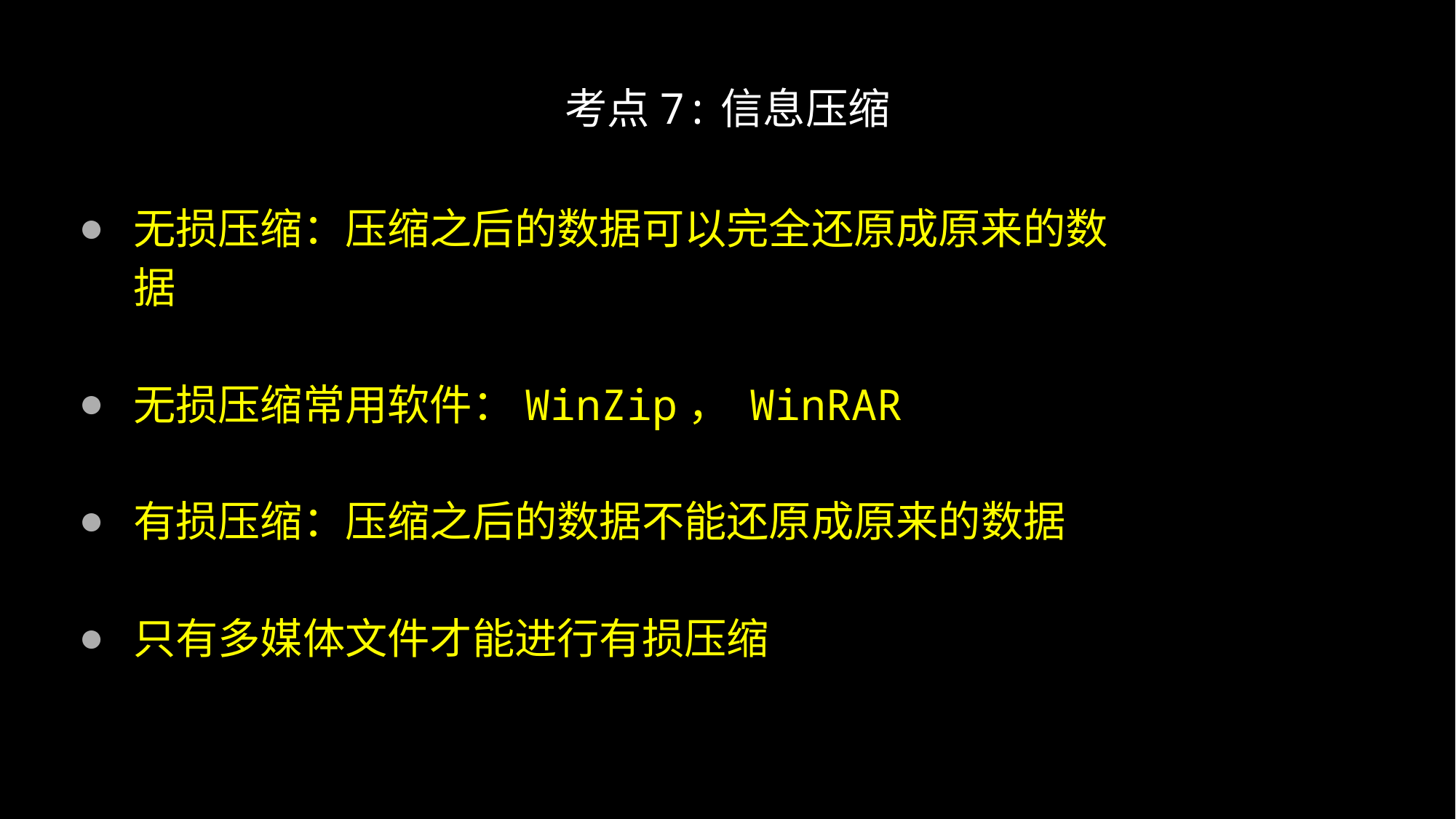

# 考点7:信息压缩

无损压缩：压缩之后的数据可以完全还原成原来的数据

无损压缩常用软件：WinZip， WinRAR

有损压缩：压缩之后的数据不能还原成原来的数据

只有多媒体文件才能进行有损压缩